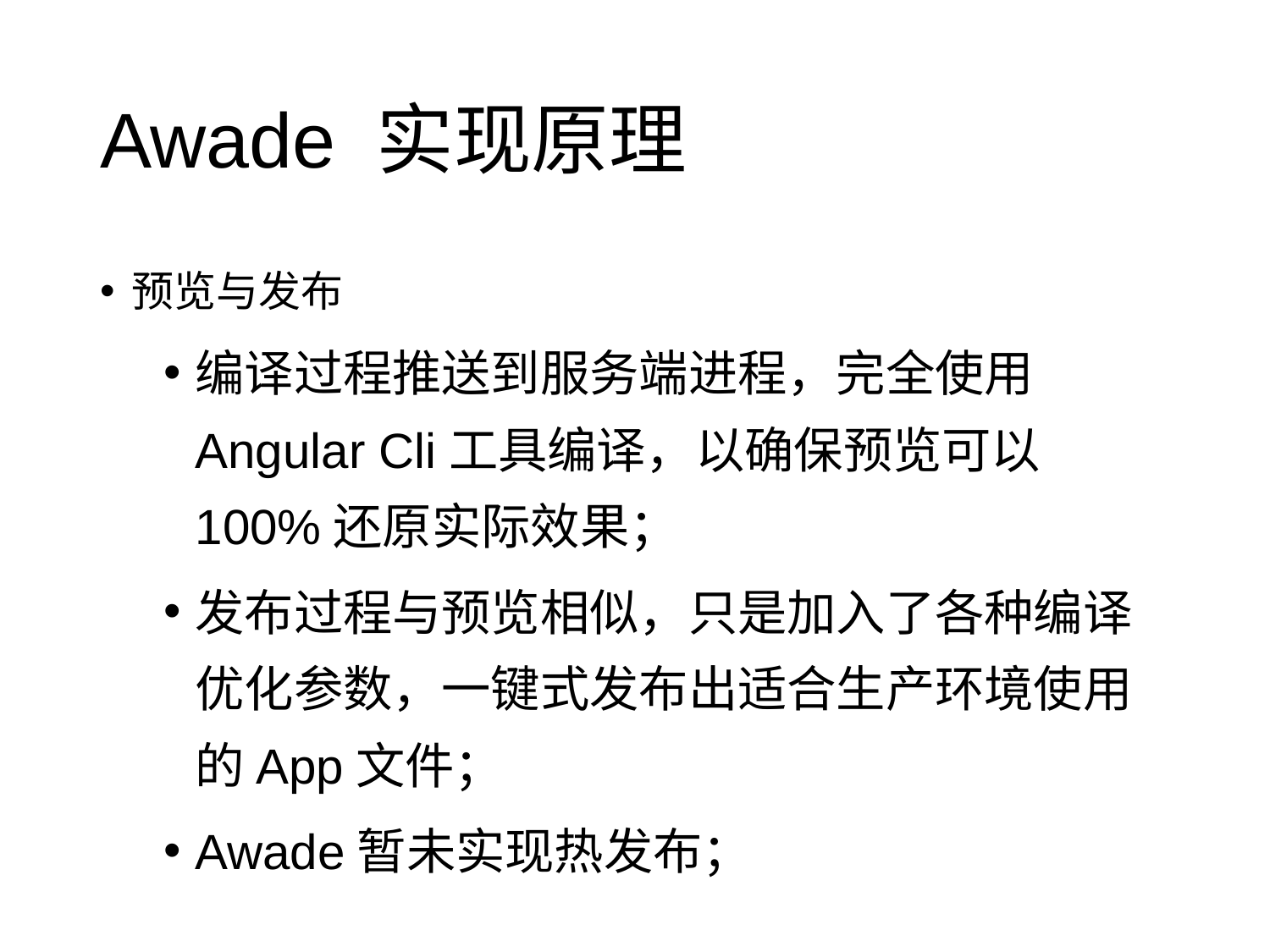

# Awade 实现原理
预览与发布
编译过程推送到服务端进程，完全使用Angular Cli工具编译，以确保预览可以100%还原实际效果；
发布过程与预览相似，只是加入了各种编译优化参数，一键式发布出适合生产环境使用的App文件；
Awade暂未实现热发布；